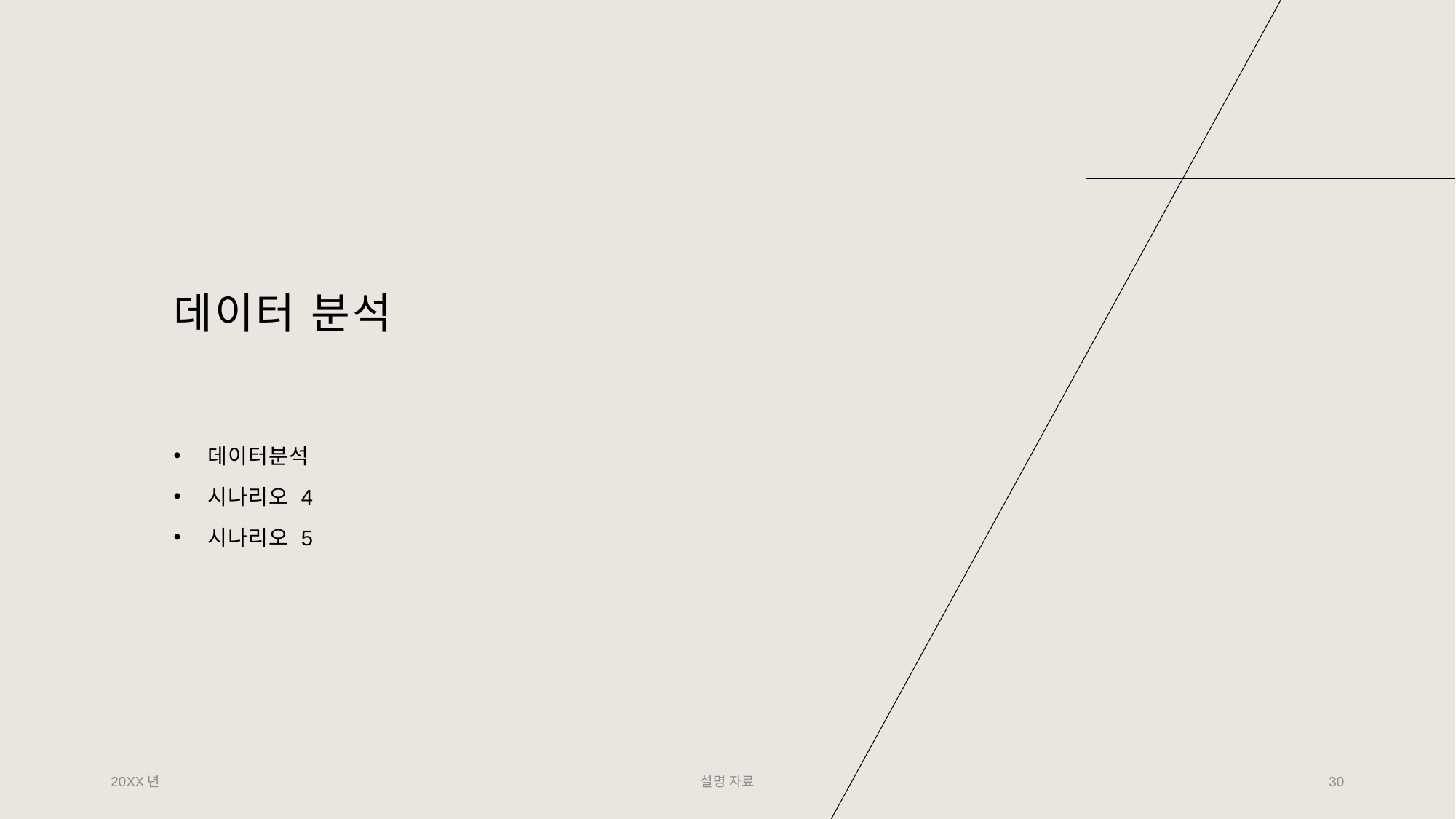

# 데이터 분석
데이터분석
시나리오 4
시나리오 5
20XX년
설명 자료
30